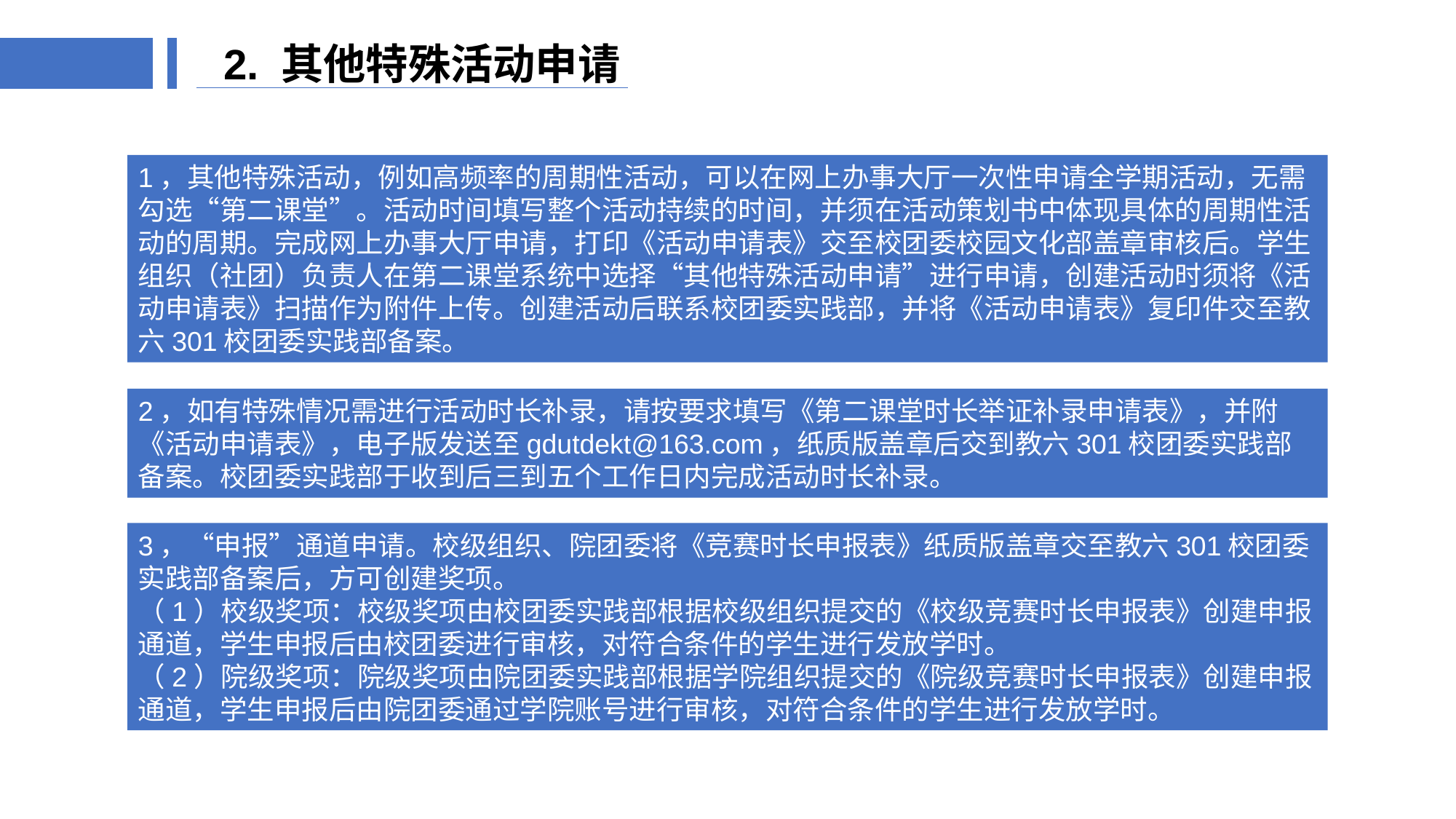

2. 其他特殊活动申请

1，其他特殊活动，例如高频率的周期性活动，可以在网上办事大厅一次性申请全学期活动，无需勾选“第二课堂”。活动时间填写整个活动持续的时间，并须在活动策划书中体现具体的周期性活动的周期。完成网上办事大厅申请，打印《活动申请表》交至校团委校园文化部盖章审核后。学生组织（社团）负责人在第二课堂系统中选择“其他特殊活动申请”进行申请，创建活动时须将《活动申请表》扫描作为附件上传。创建活动后联系校团委实践部，并将《活动申请表》复印件交至教六301校团委实践部备案。
2，如有特殊情况需进行活动时长补录，请按要求填写《第二课堂时长举证补录申请表》，并附《活动申请表》，电子版发送至gdutdekt@163.com，纸质版盖章后交到教六301校团委实践部备案。校团委实践部于收到后三到五个工作日内完成活动时长补录。
3，“申报”通道申请。校级组织、院团委将《竞赛时长申报表》纸质版盖章交至教六301校团委实践部备案后，方可创建奖项。
（1）校级奖项：校级奖项由校团委实践部根据校级组织提交的《校级竞赛时长申报表》创建申报通道，学生申报后由校团委进行审核，对符合条件的学生进行发放学时。
（2）院级奖项：院级奖项由院团委实践部根据学院组织提交的《院级竞赛时长申报表》创建申报通道，学生申报后由院团委通过学院账号进行审核，对符合条件的学生进行发放学时。